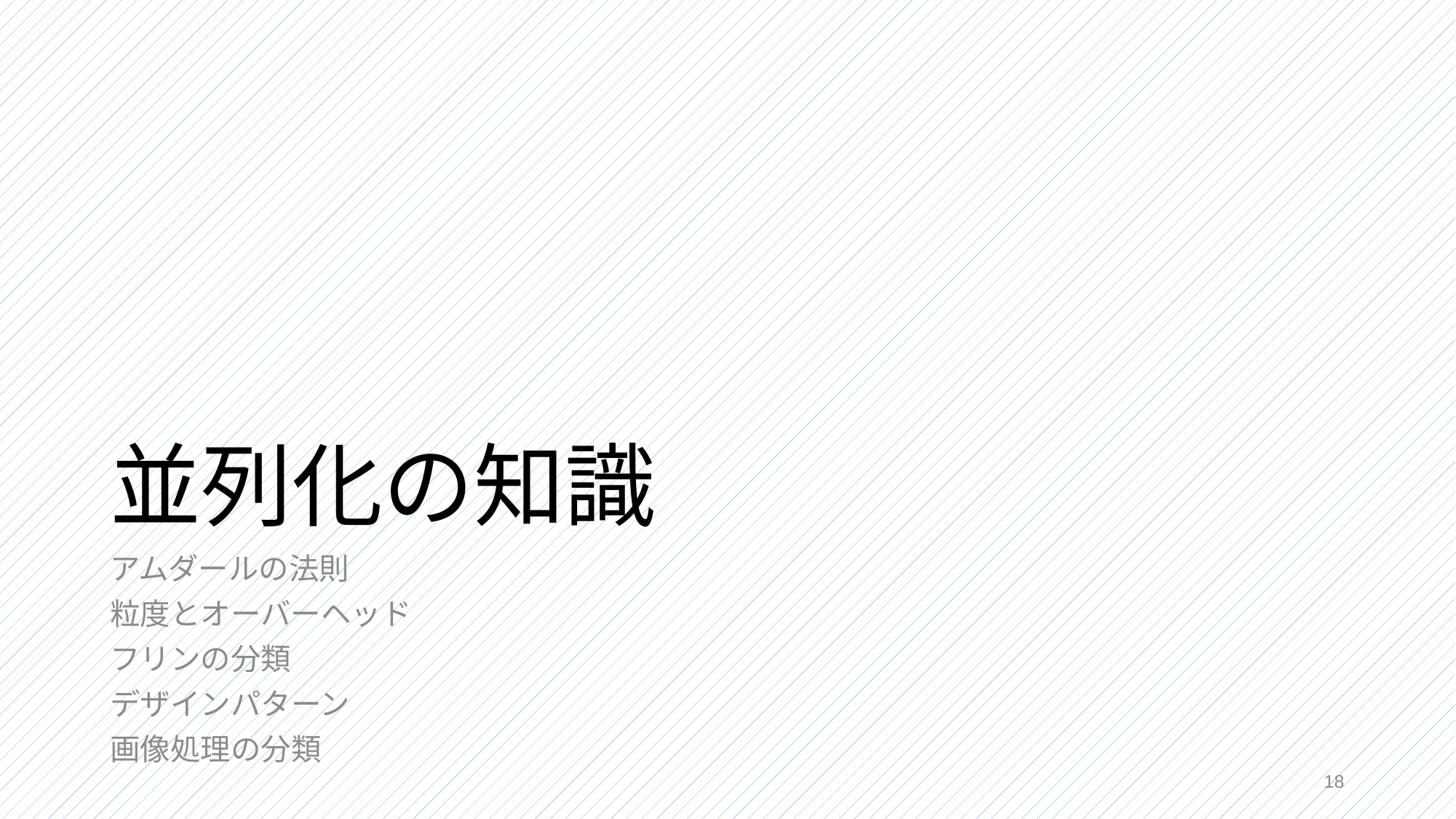

# 並列化の知識
アムダールの法則
粒度とオーバーヘッド
フリンの分類
デザインパターン
画像処理の分類

18